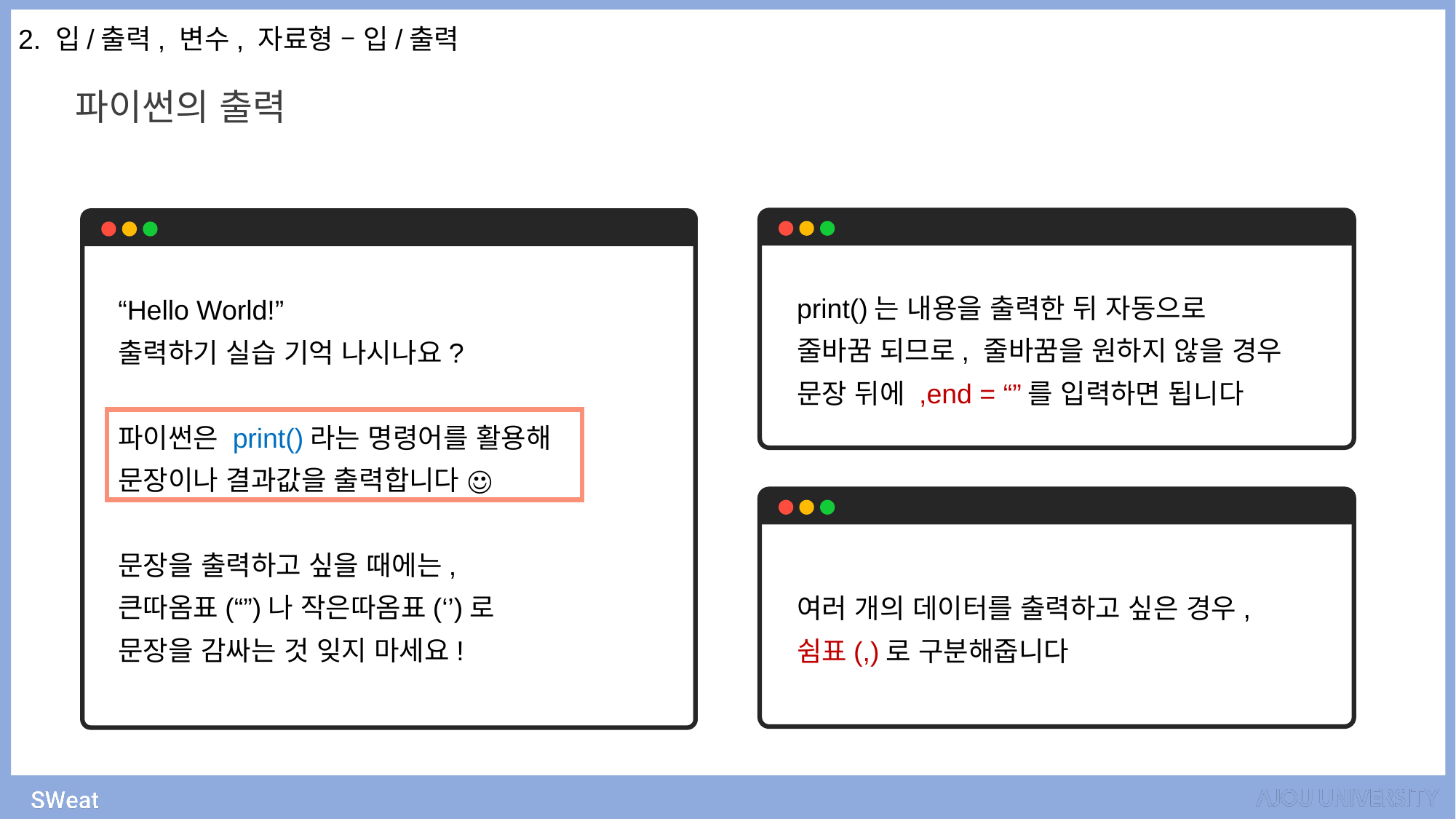

2. 입/출력, 변수, 자료형 – 입/출력
파이썬의 출력

print()는 내용을 출력한 뒤 자동으로
줄바꿈 되므로, 줄바꿈을 원하지 않을 경우
문장 뒤에 ,end = “”를 입력하면 됩니다
“Hello World!”
출력하기 실습 기억 나시나요?

파이썬은 print()라는 명령어를 활용해
문장이나 결과값을 출력합니다 ☺️

문장을 출력하고 싶을 때에는,
큰따옴표(“”)나 작은따옴표(‘’)로
문장을 감싸는 것 잊지 마세요!

여러 개의 데이터를 출력하고 싶은 경우,
쉼표(,)로 구분해줍니다